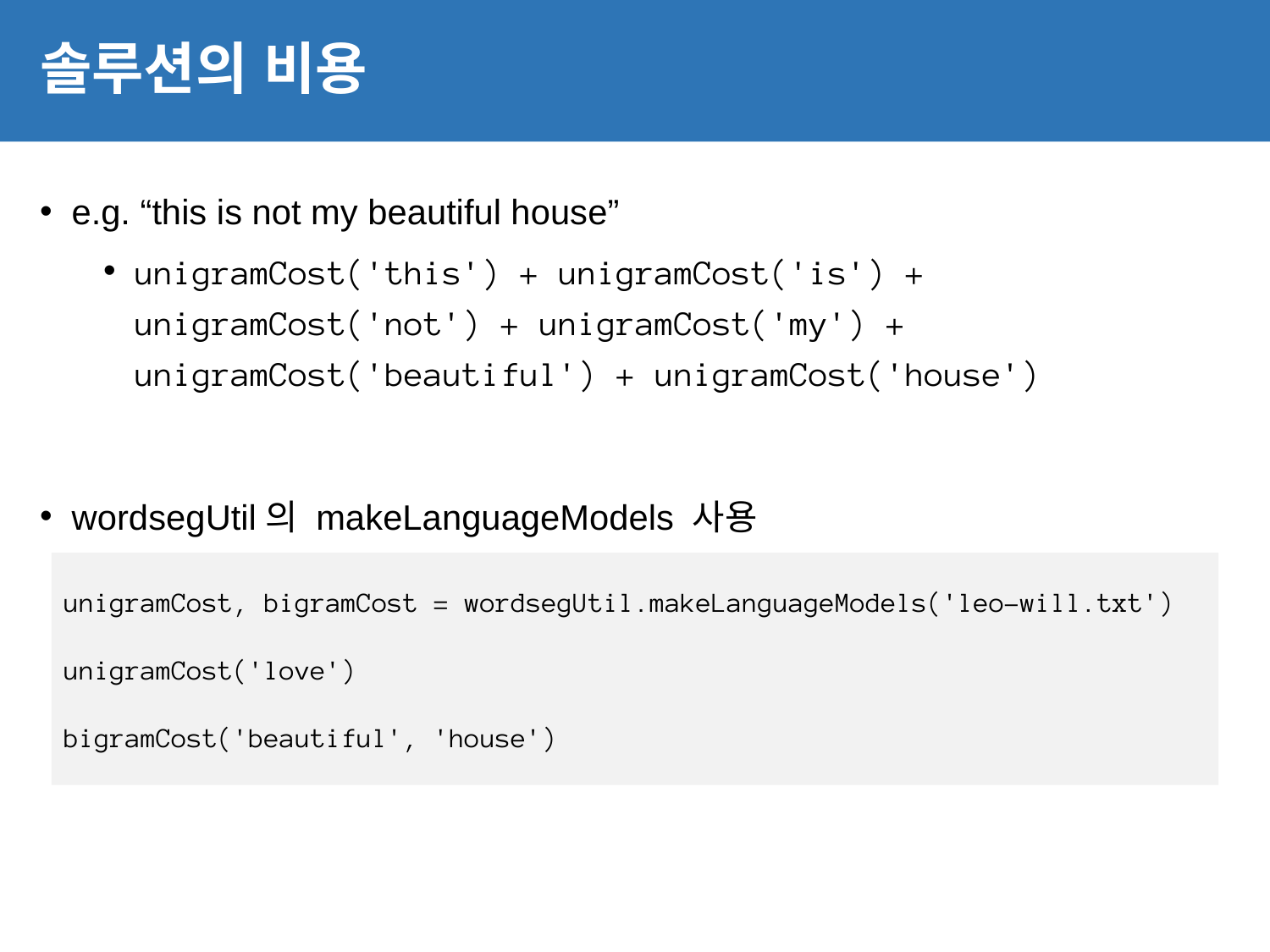

# 솔루션의 비용
53
e.g. “this is not my beautiful house”
unigramCost('this') + unigramCost('is') + unigramCost('not') + unigramCost('my') + unigramCost('beautiful') + unigramCost('house')

wordsegUtil의 makeLanguageModels 사용
unigramCost, bigramCost = wordsegUtil.makeLanguageModels('leo-will.txt')

unigramCost('love')

bigramCost('beautiful', 'house')